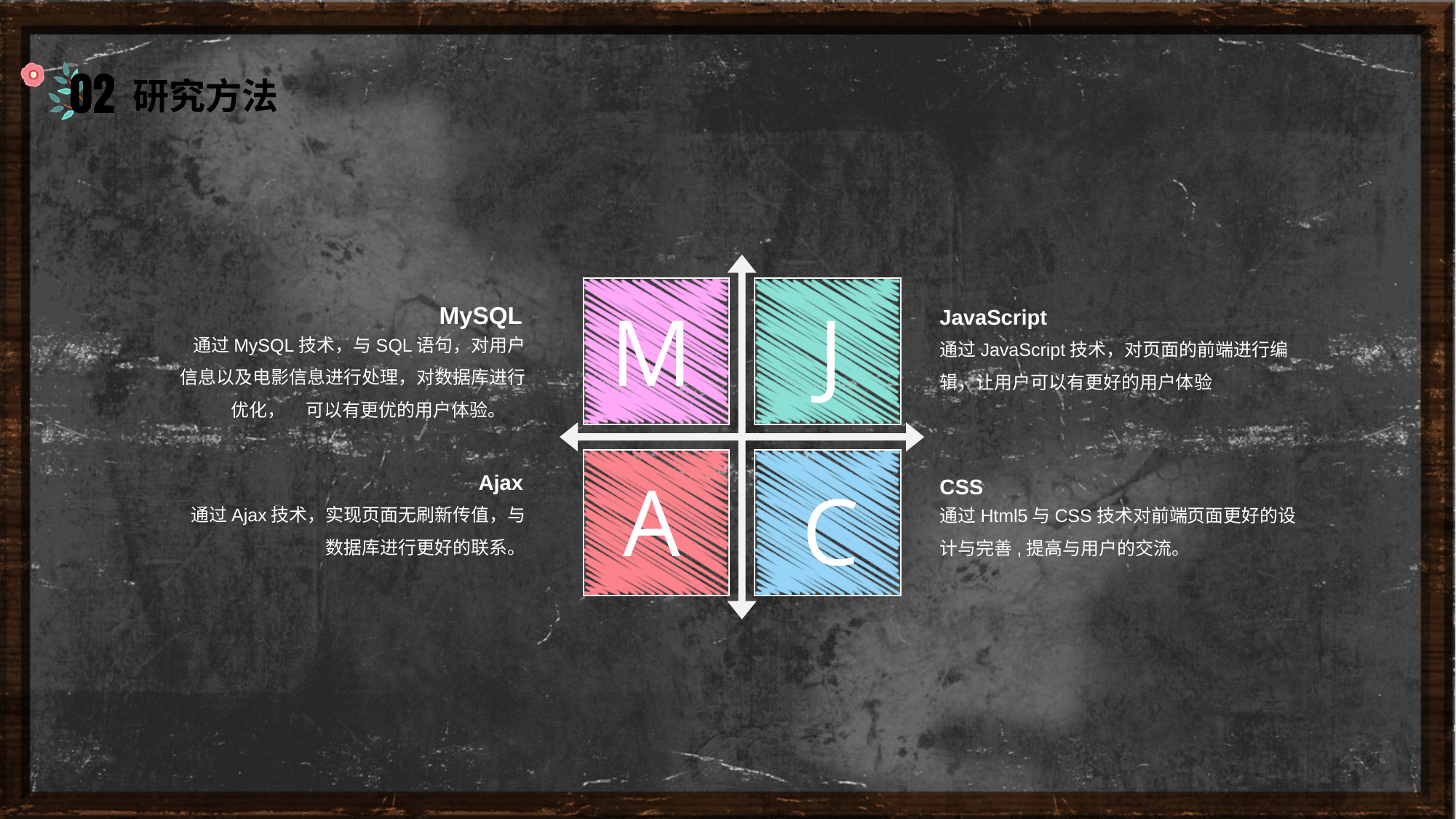

02
研究方法

M

J
MySQL
通过MySQL技术，与SQL语句，对用户信息以及电影信息进行处理，对数据库进行优化，     可以有更优的用户体验。
JavaScript
通过JavaScript技术，对页面的前端进行编辑，让用户可以有更好的用户体验

A

C
Ajax
通过Ajax技术，实现页面无刷新传值，与数据库进行更好的联系。
CSS
通过Html5与CSS技术对前端页面更好的设计与完善,提高与用户的交流。